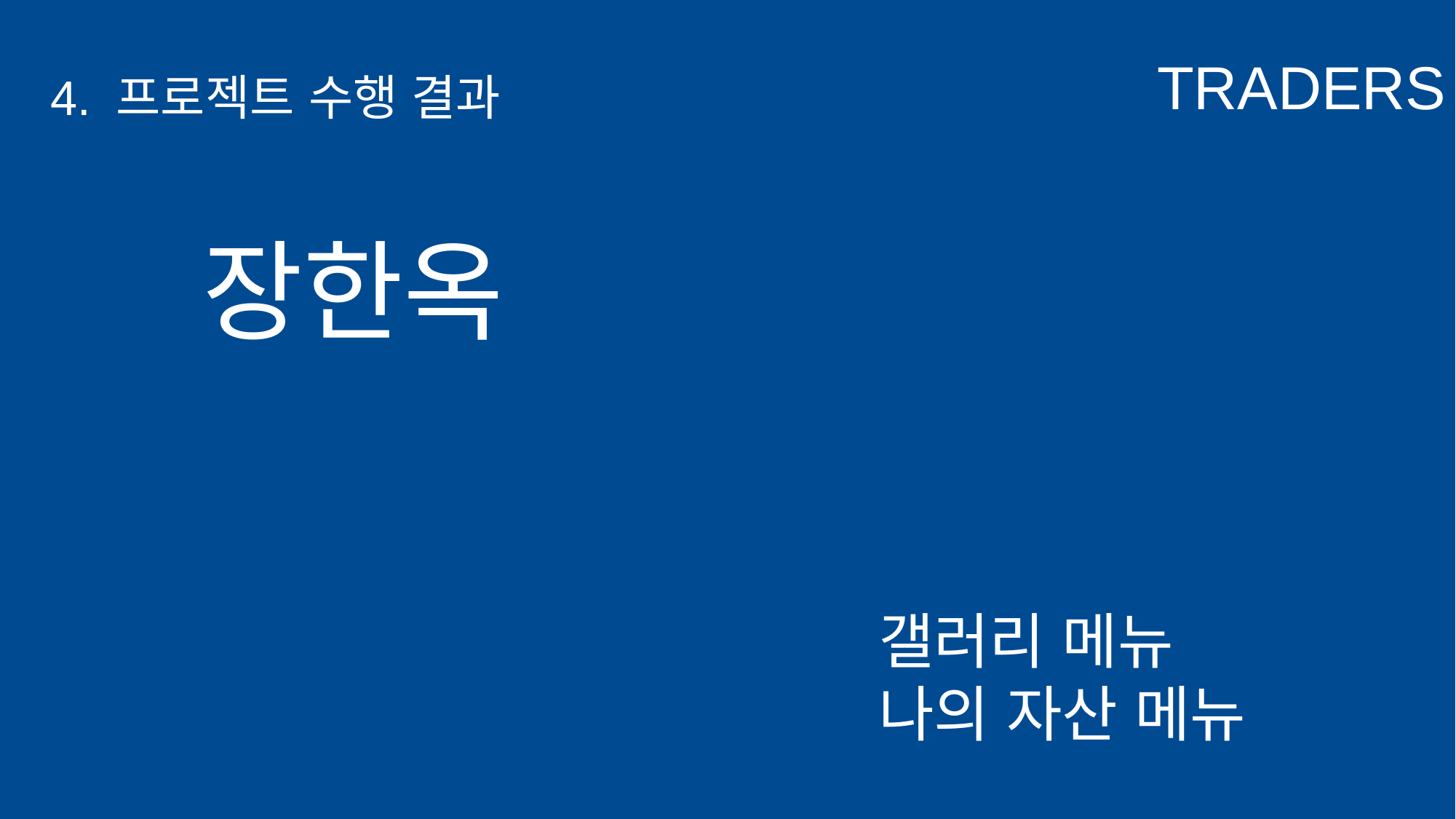

TRADERS
4. 프로젝트 수행 결과
장한옥

갤러리 메뉴
나의 자산 메뉴